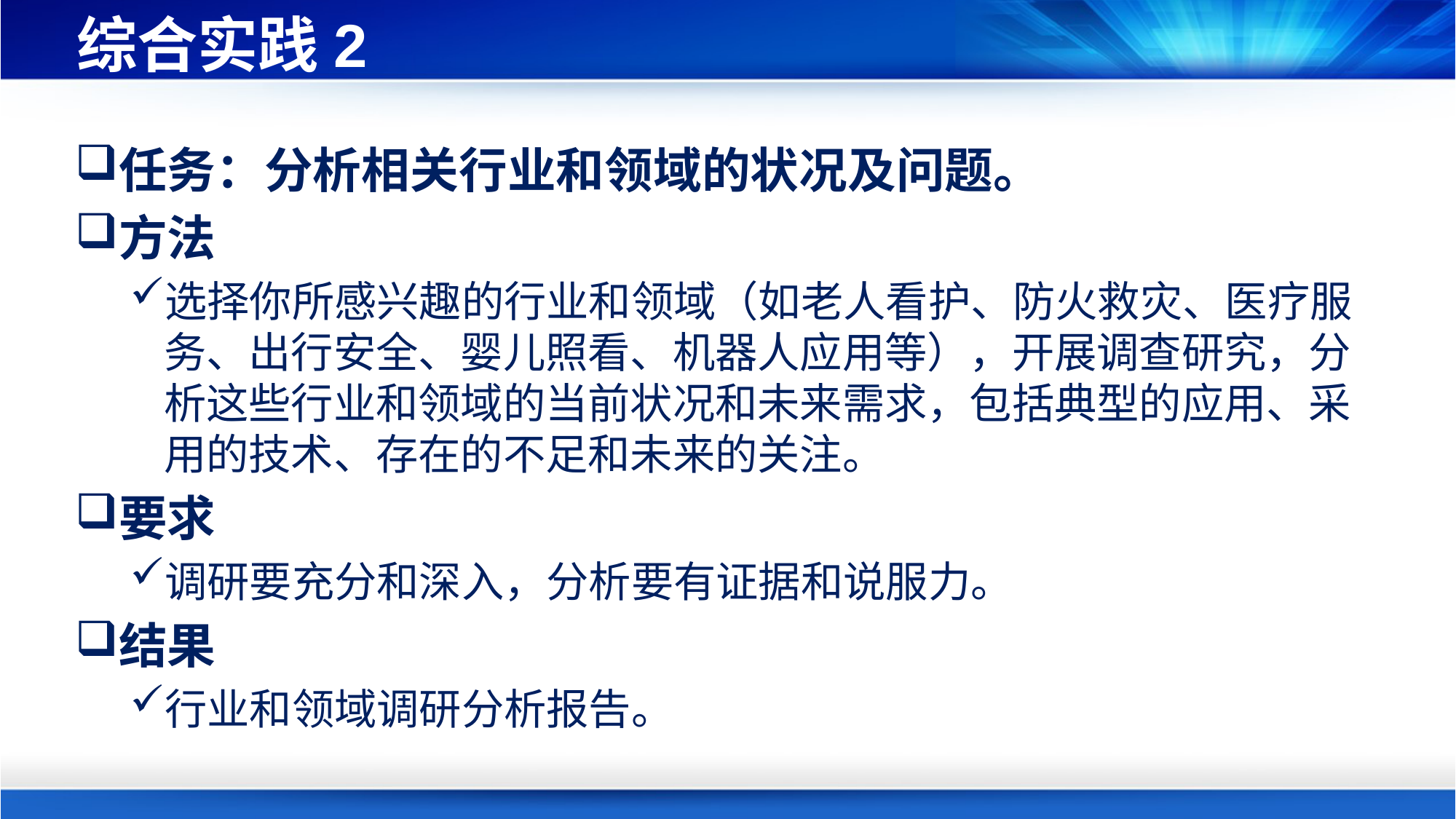

# 综合实践2
任务：分析相关行业和领域的状况及问题。
方法
选择你所感兴趣的行业和领域（如老人看护、防火救灾、医疗服务、出行安全、婴儿照看、机器人应用等），开展调查研究，分析这些行业和领域的当前状况和未来需求，包括典型的应用、采用的技术、存在的不足和未来的关注。
要求
调研要充分和深入，分析要有证据和说服力。
结果
行业和领域调研分析报告。